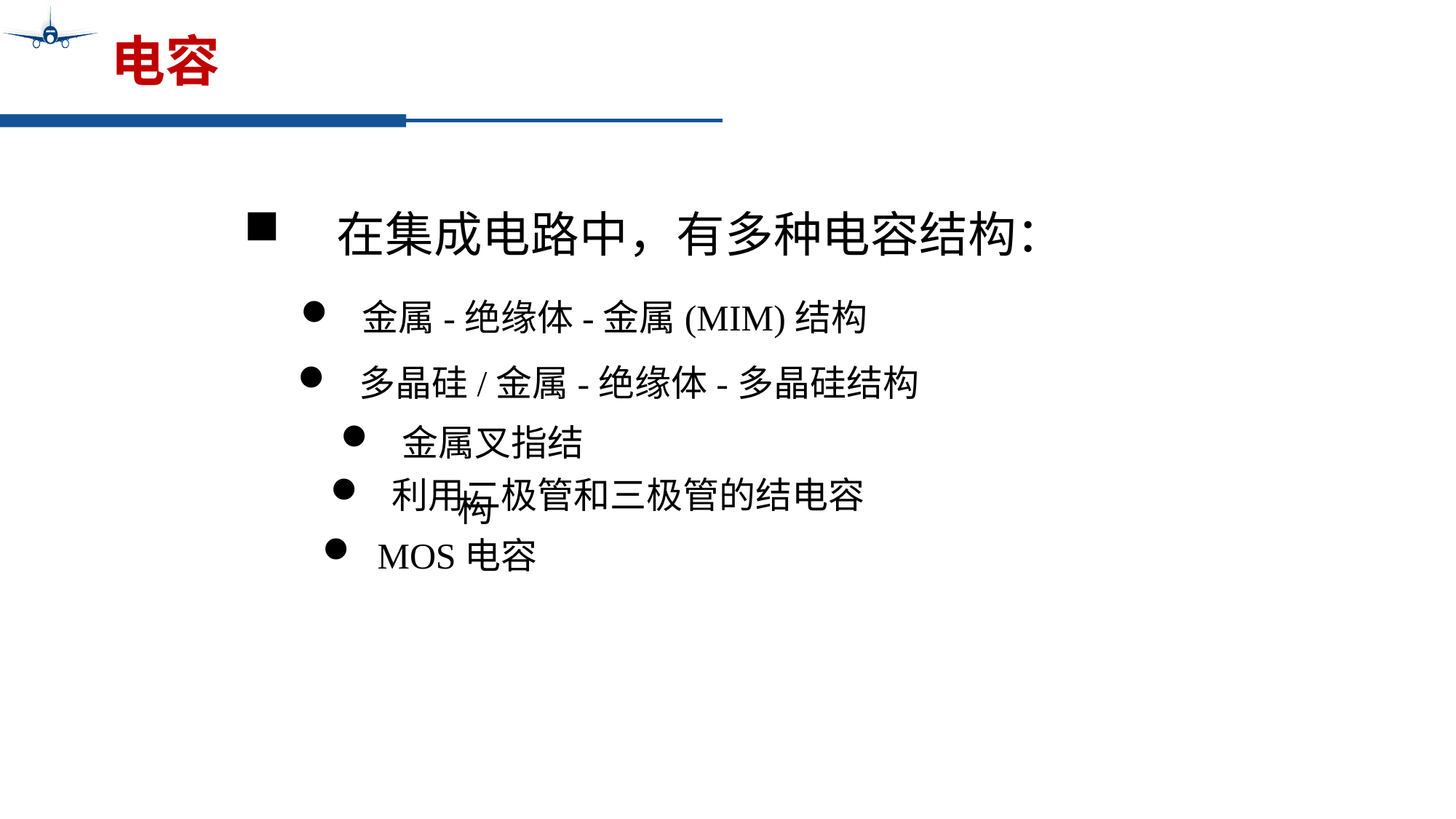

# 电容
    在集成电路中，有多种电容结构：
  金属-绝缘体-金属(MIM)结构
  多晶硅/金属-绝缘体-多晶硅结构
  金属叉指结构
  利用二极管和三极管的结电容
  MOS电容